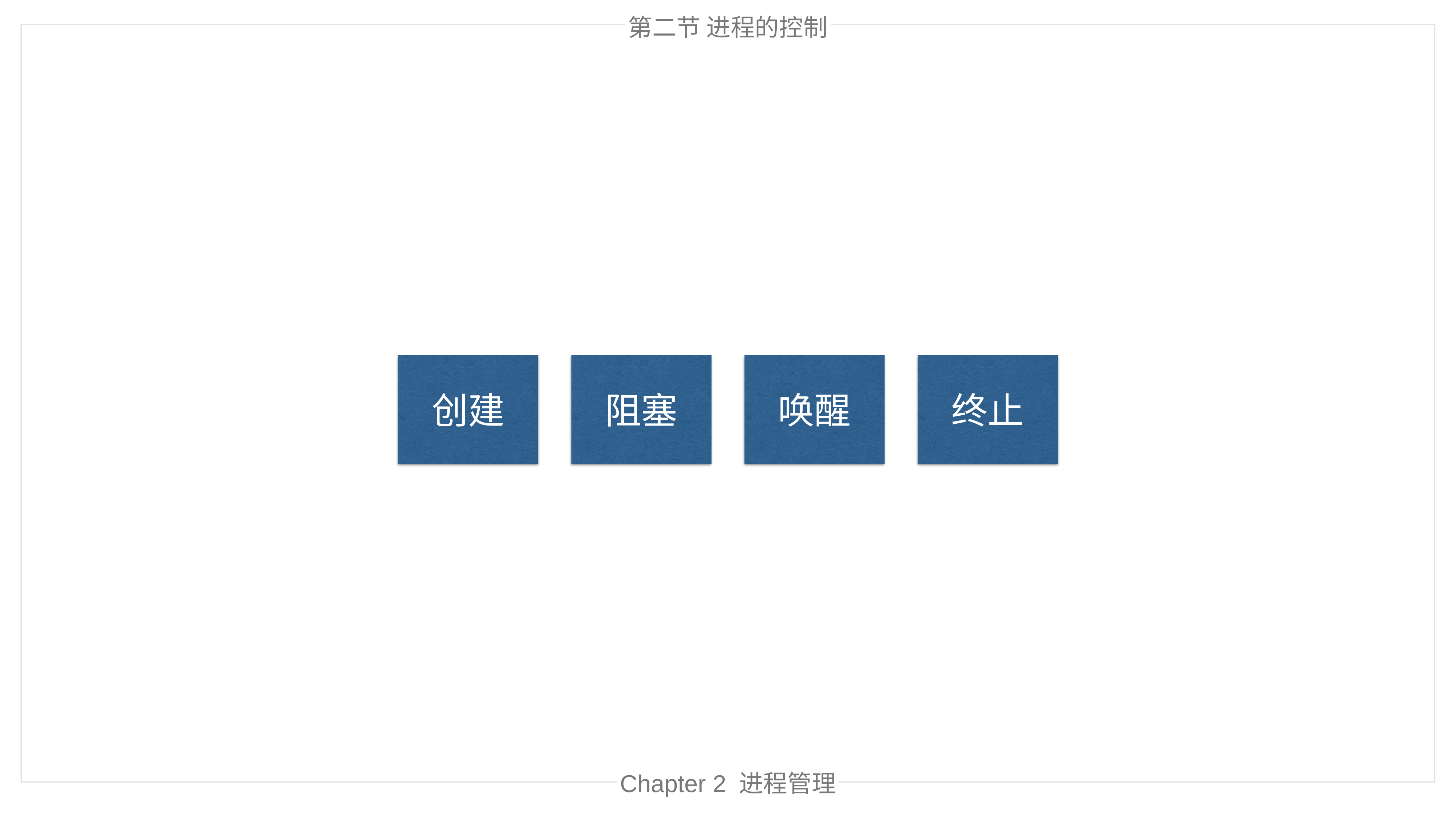

第二节 进程的控制

创建
阻塞
唤醒
终止
Chapter 2 进程管理